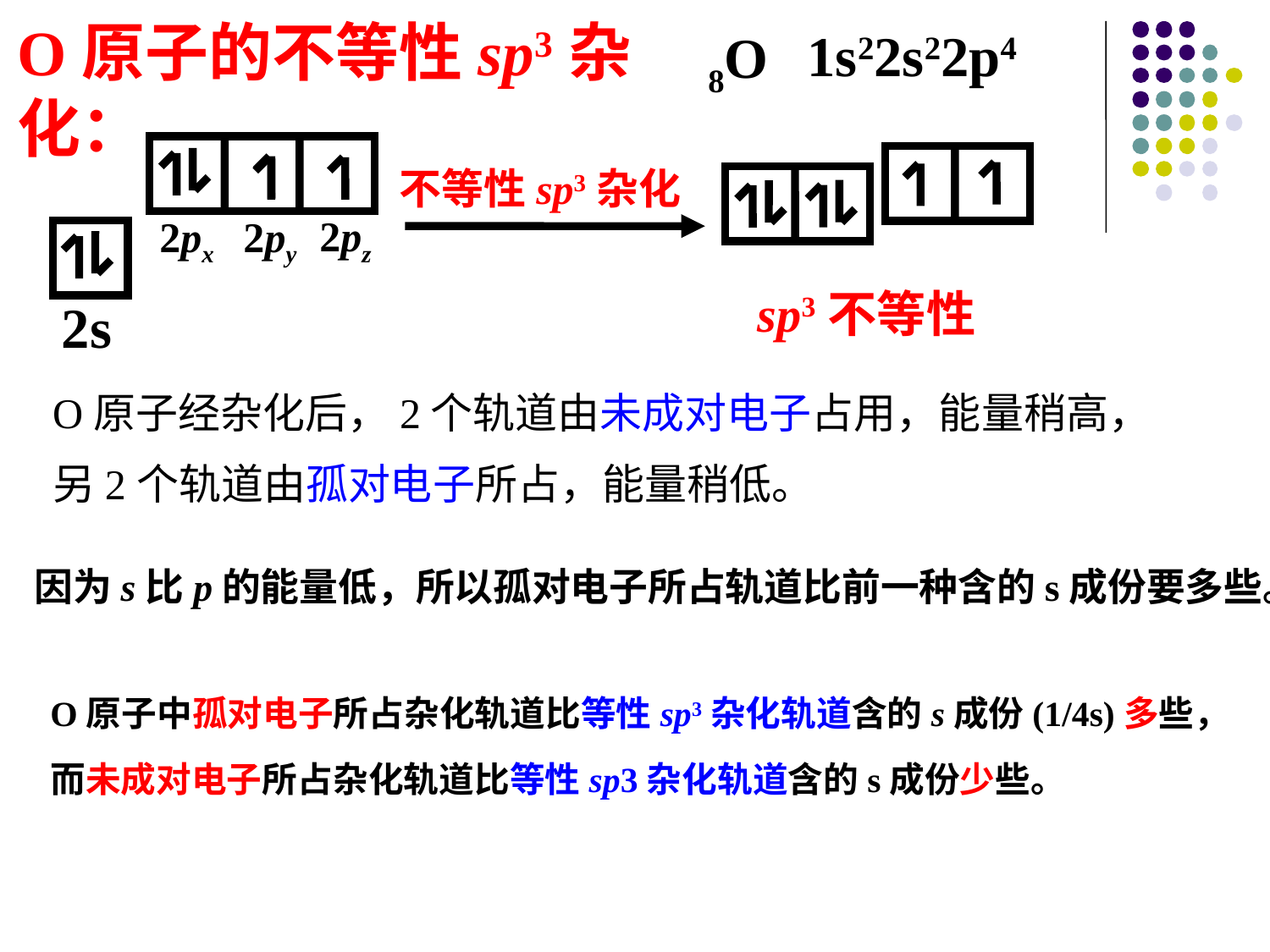

O原子的不等性sp3杂化：
1s22s22p4
8O

不等性sp3杂化

2pz
2px
2py

sp3不等性
2s
O原子经杂化后，2个轨道由未成对电子占用，能量稍高，
另2个轨道由孤对电子所占，能量稍低。
因为s比p的能量低，所以孤对电子所占轨道比前一种含的s成份要多些。
O原子中孤对电子所占杂化轨道比等性sp3杂化轨道含的s成份(1/4s)多些，
而未成对电子所占杂化轨道比等性sp3杂化轨道含的s成份少些。